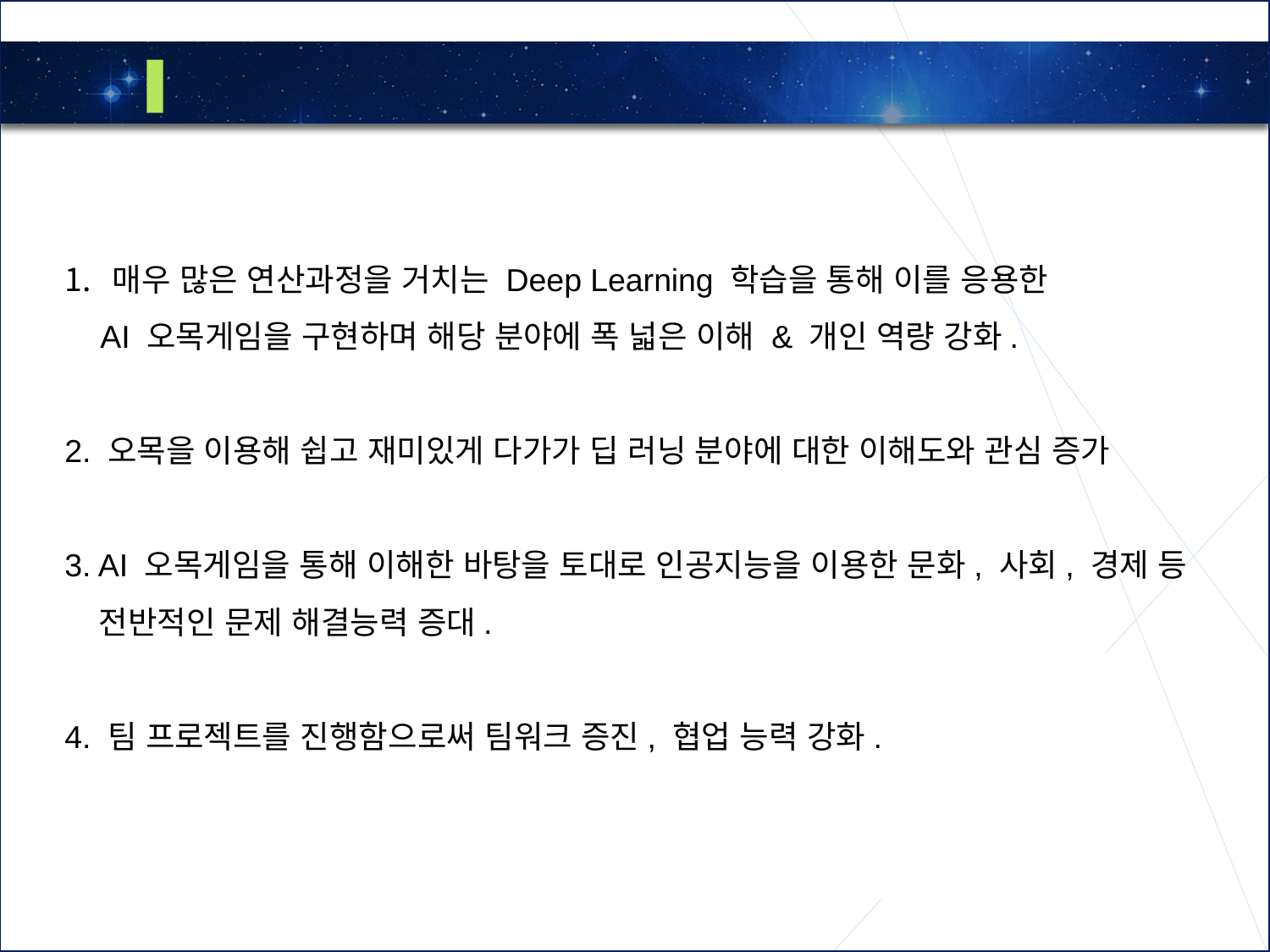

4
기대효과

매우 많은 연산과정을 거치는 Deep Learning 학습을 통해 이를 응용한
    AI 오목게임을 구현하며 해당 분야에 폭 넓은 이해 & 개인 역량 강화.

2. 오목을 이용해 쉽고 재미있게 다가가 딥 러닝 분야에 대한 이해도와 관심 증가

3. AI 오목게임을 통해 이해한 바탕을 토대로 인공지능을 이용한 문화, 사회, 경제 등
   전반적인 문제 해결능력 증대.

4. 팀 프로젝트를 진행함으로써 팀워크 증진, 협업 능력 강화.